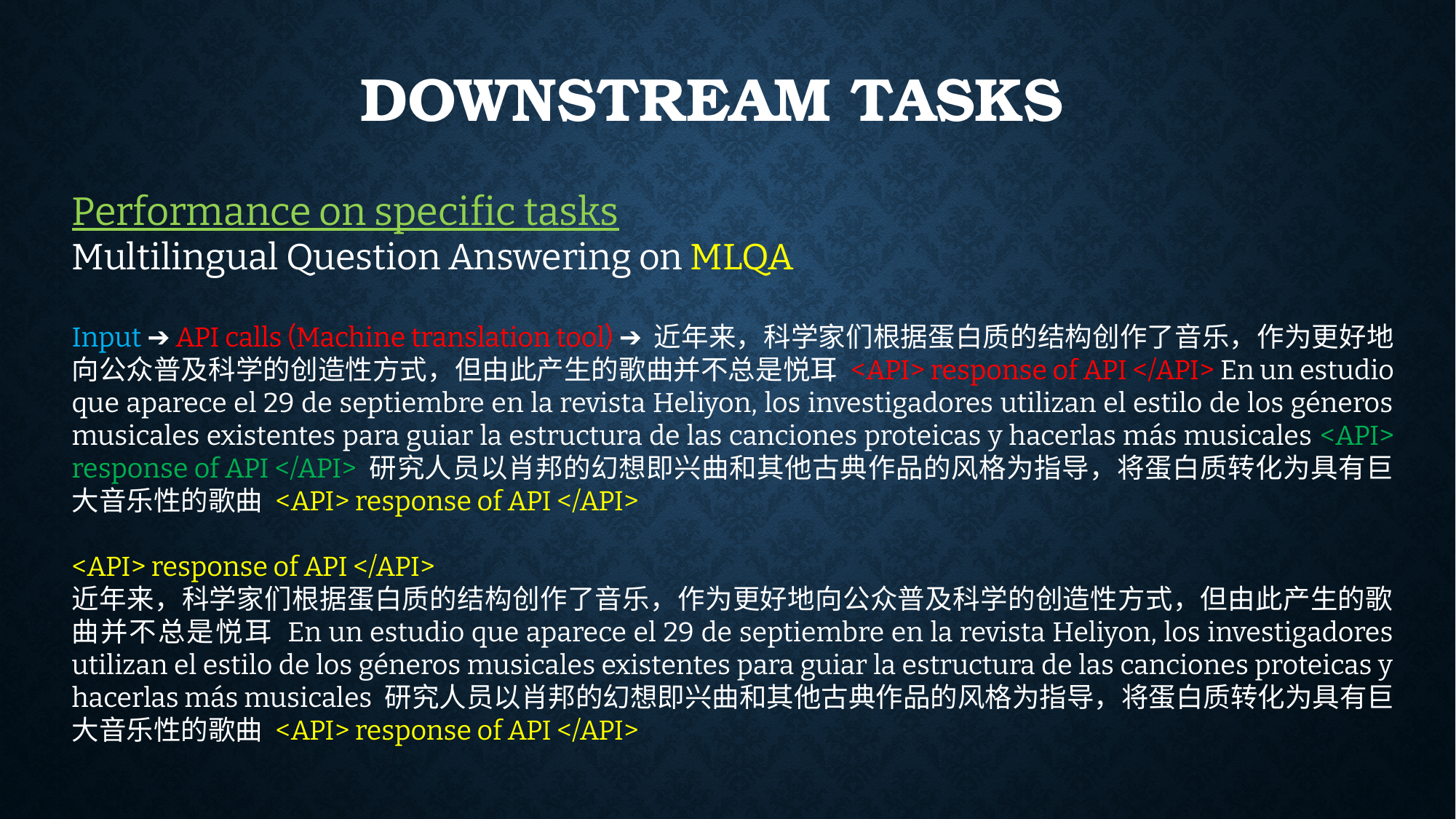

Downstream Tasks
Performance on specific tasks
Multilingual Question Answering on MLQA
Input ➔ API calls (Machine translation tool) ➔ 近年来，科学家们根据蛋白质的结构创作了音乐，作为更好地向公众普及科学的创造性方式，但由此产生的歌曲并不总是悦耳 <API> response of API </API> En un estudio que aparece el 29 de septiembre en la revista Heliyon, los investigadores utilizan el estilo de los géneros musicales existentes para guiar la estructura de las canciones proteicas y hacerlas más musicales <API> response of API </API> 研究人员以肖邦的幻想即兴曲和其他古典作品的风格为指导，将蛋白质转化为具有巨大音乐性的歌曲 <API> response of API </API>

<API> response of API </API>
近年来，科学家们根据蛋白质的结构创作了音乐，作为更好地向公众普及科学的创造性方式，但由此产生的歌曲并不总是悦耳 En un estudio que aparece el 29 de septiembre en la revista Heliyon, los investigadores utilizan el estilo de los géneros musicales existentes para guiar la estructura de las canciones proteicas y hacerlas más musicales 研究人员以肖邦的幻想即兴曲和其他古典作品的风格为指导，将蛋白质转化为具有巨大音乐性的歌曲 <API> response of API </API>